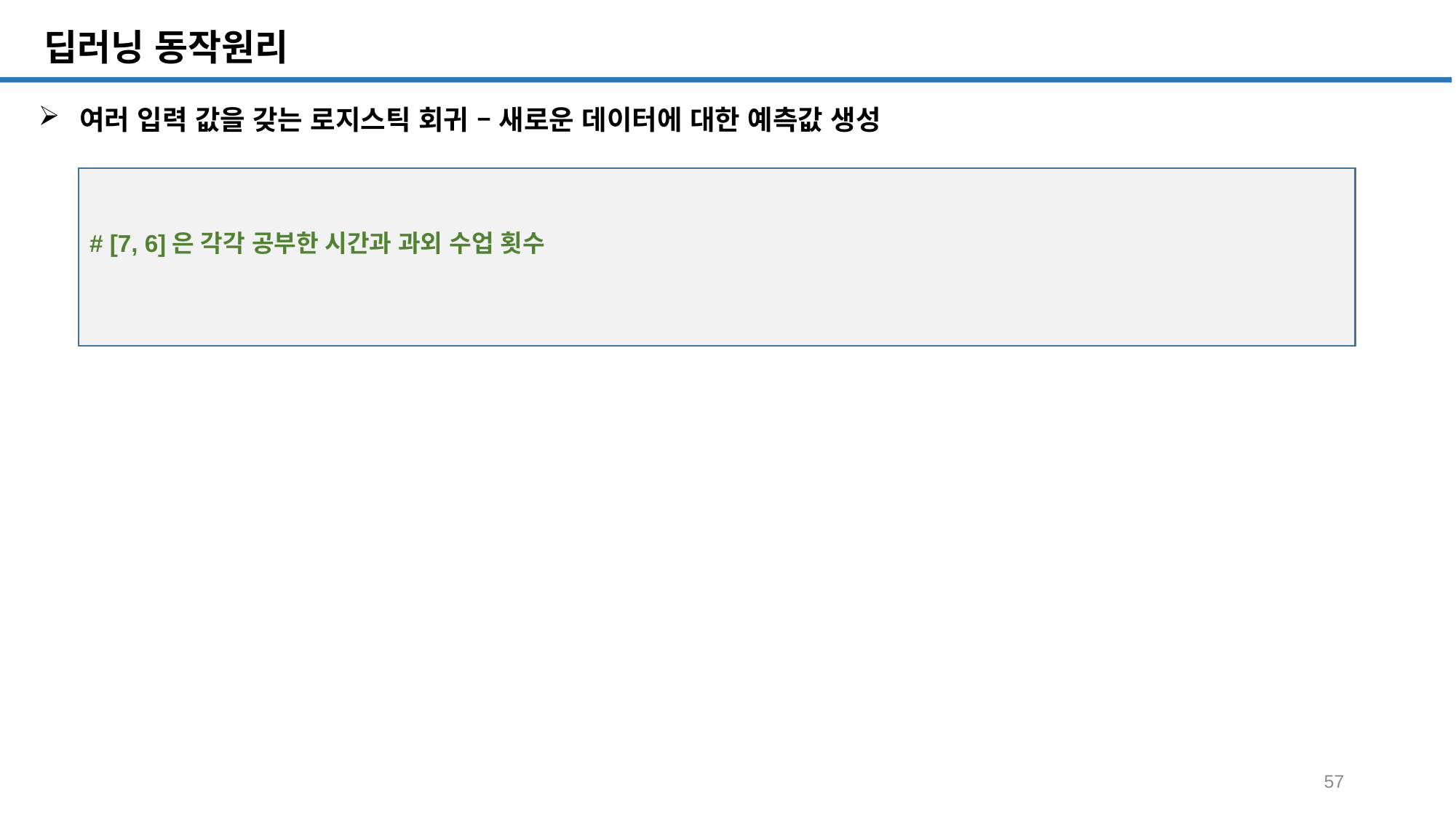

SQL 튜닝 개요
# 딥러닝 동작원리

여러 입력 값을 갖는 로지스틱 회귀 – 새로운 데이터에 대한 예측값 생성
# [7, 6]은 각각 공부한 시간과 과외 수업 횟수

57